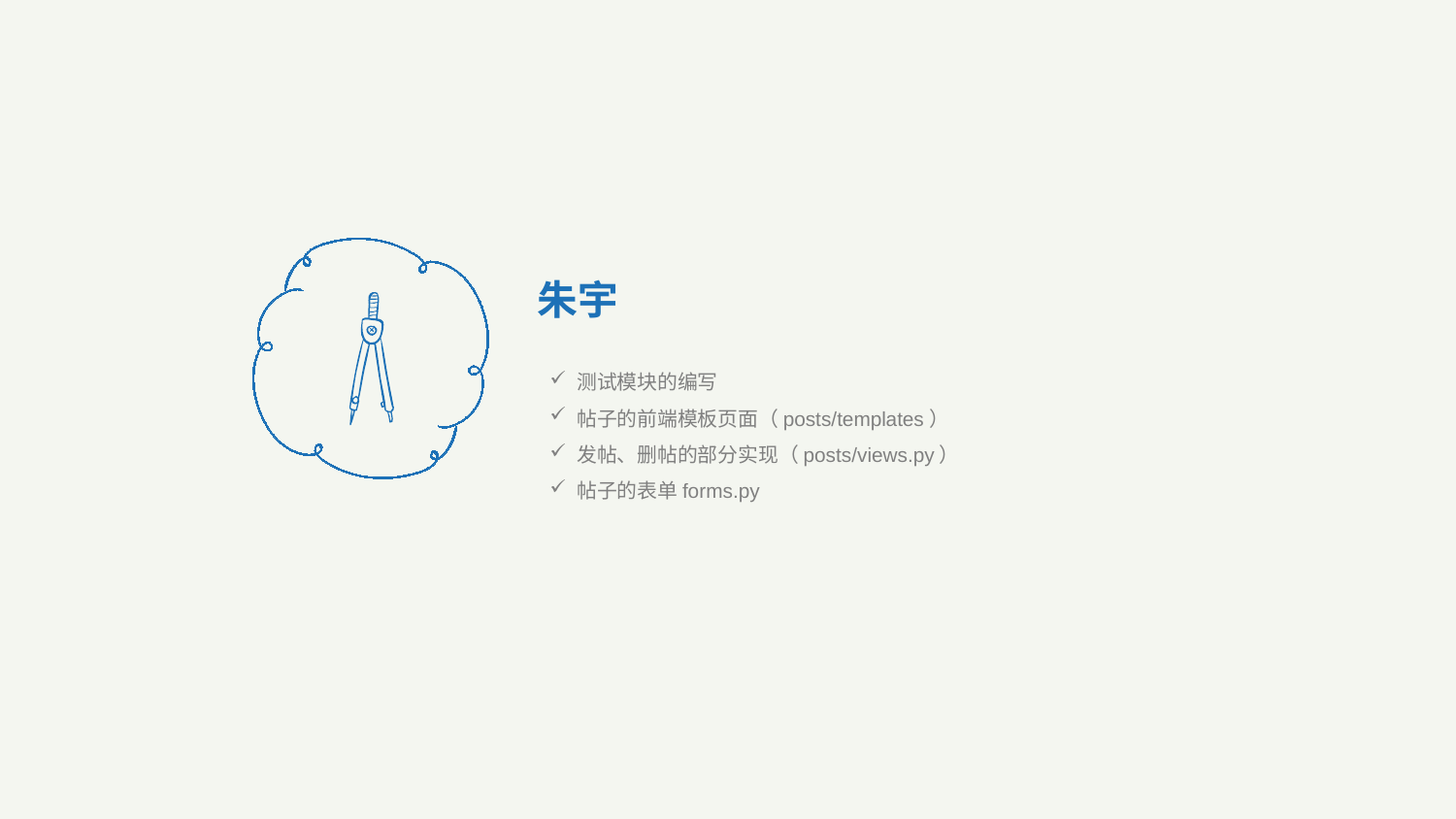

朱宇

测试模块的编写
帖子的前端模板页面（posts/templates）
发帖、删帖的部分实现（posts/views.py）
帖子的表单forms.py